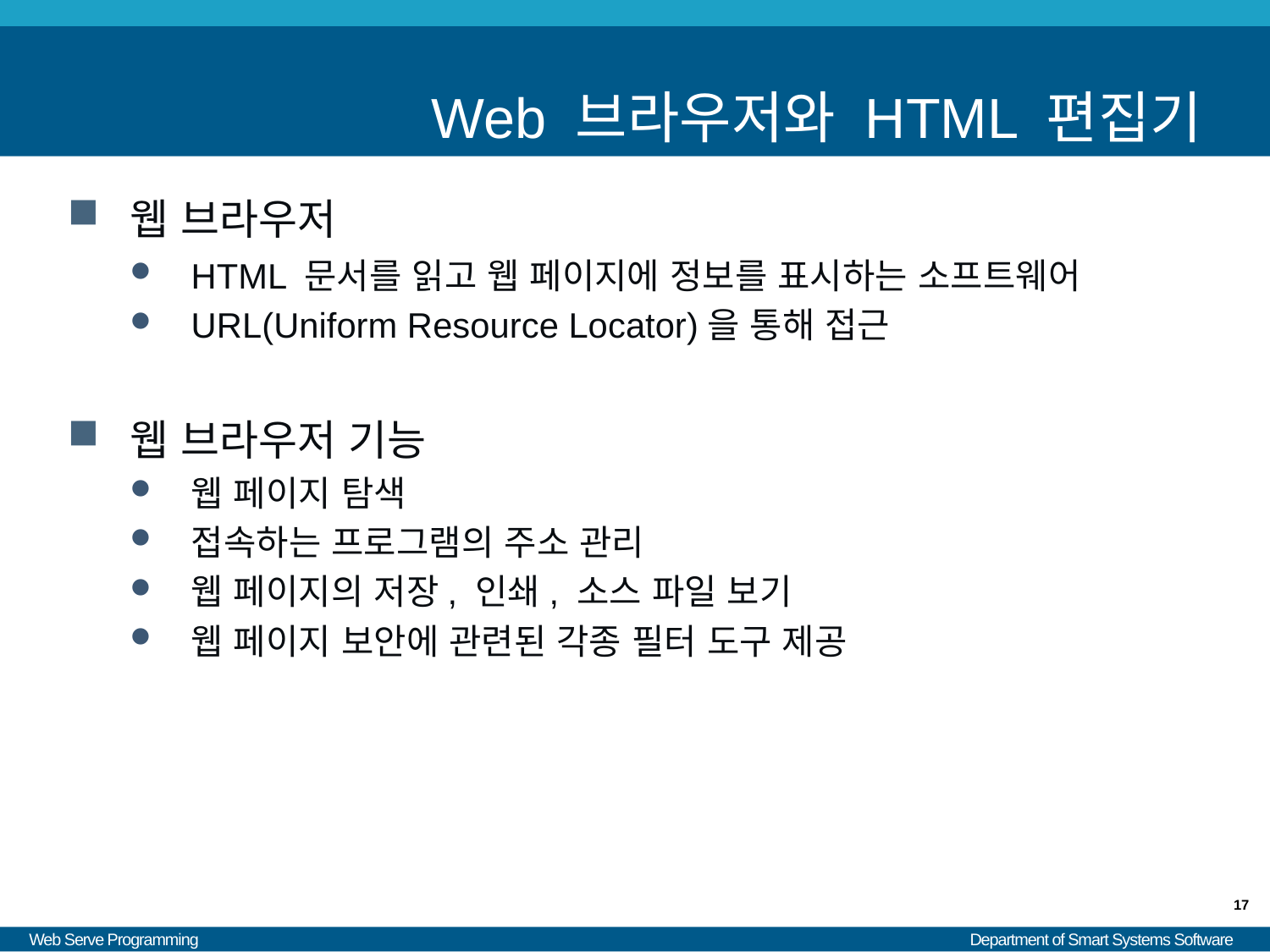

# Web 브라우저와 HTML 편집기
웹 브라우저
HTML 문서를 읽고 웹 페이지에 정보를 표시하는 소프트웨어
URL(Uniform Resource Locator)을 통해 접근

웹 브라우저 기능
웹 페이지 탐색
접속하는 프로그램의 주소 관리
웹 페이지의 저장, 인쇄, 소스 파일 보기
웹 페이지 보안에 관련된 각종 필터 도구 제공
17